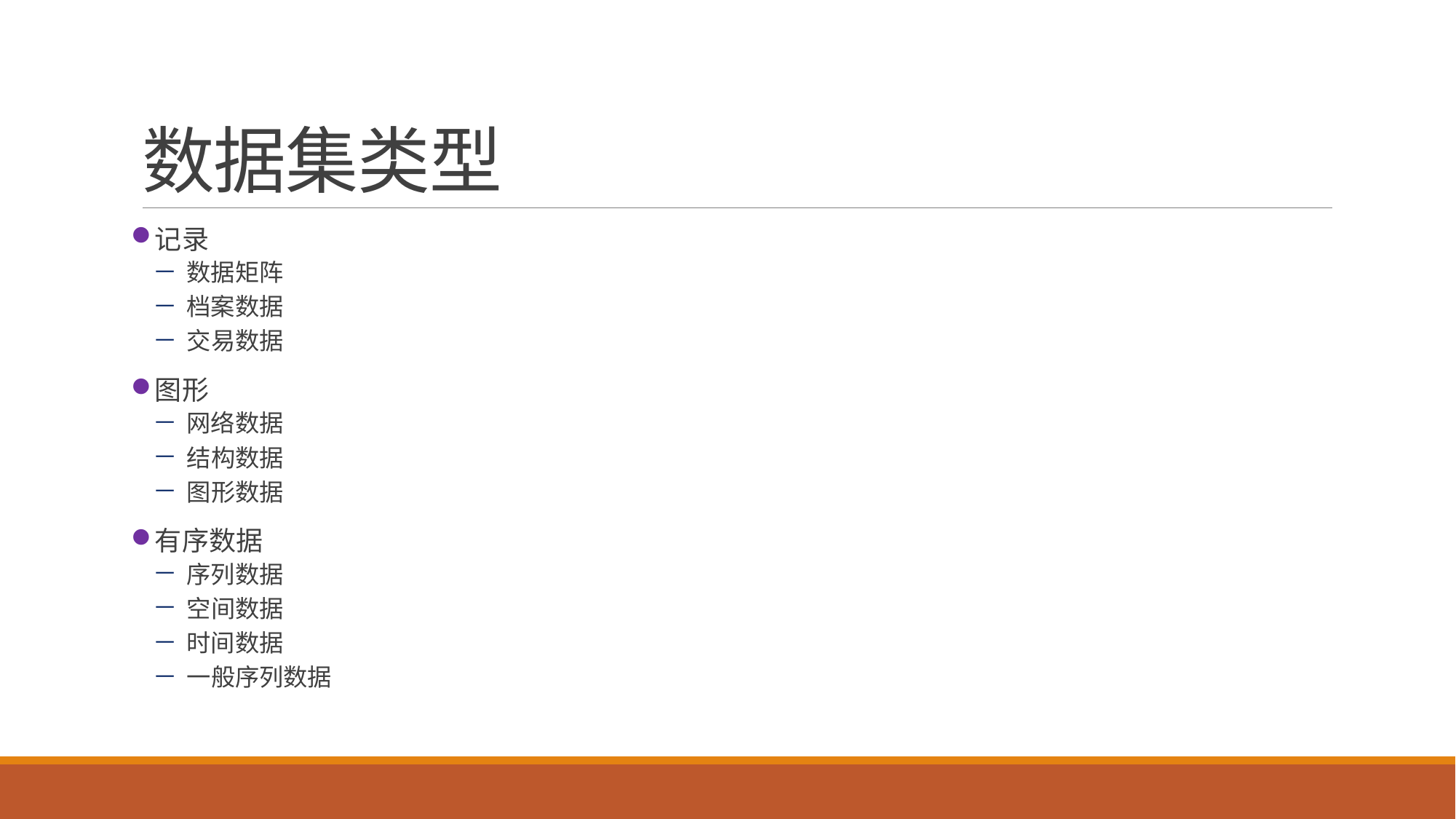

# 数据集类型
记录
数据矩阵
档案数据
交易数据
图形
网络数据
结构数据
图形数据
有序数据
序列数据
空间数据
时间数据
一般序列数据